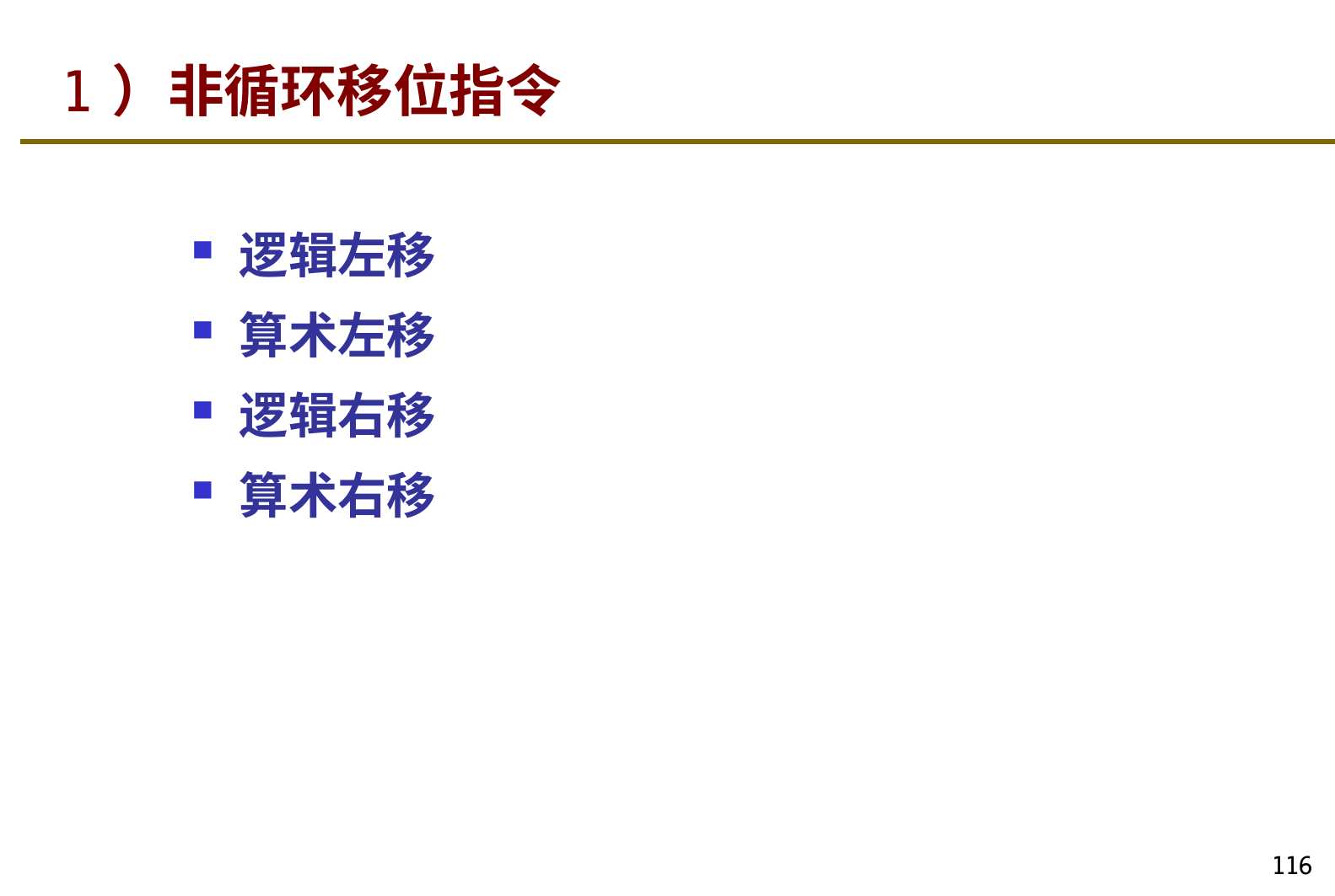

# 1）非循环移位指令
逻辑左移
算术左移
逻辑右移
算术右移
116